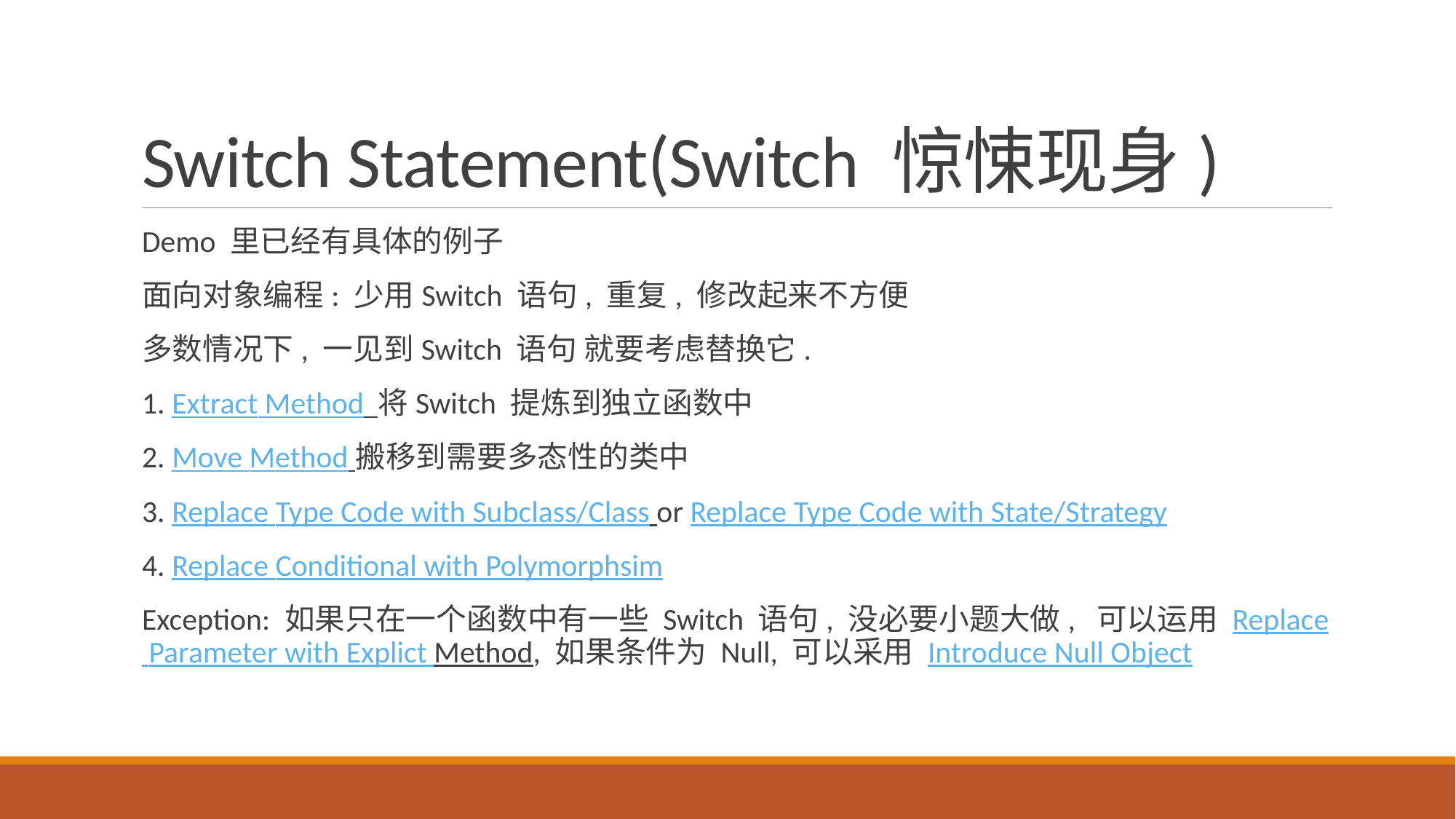

# Switch Statement(Switch 惊悚现身)
Demo 里已经有具体的例子
面向对象编程: 少用Switch 语句, 重复, 修改起来不方便
多数情况下, 一见到Switch 语句 就要考虑替换它.
1. Extract Method  将Switch 提炼到独立函数中
2. Move Method 搬移到需要多态性的类中
3. Replace Type Code with Subclass/Class or Replace Type Code with State/Strategy
4. Replace Conditional with Polymorphsim
Exception: 如果只在一个函数中有一些 Switch 语句, 没必要小题大做,  可以运用 Replace Parameter with Explict Method, 如果条件为 Null, 可以采用 Introduce Null Object